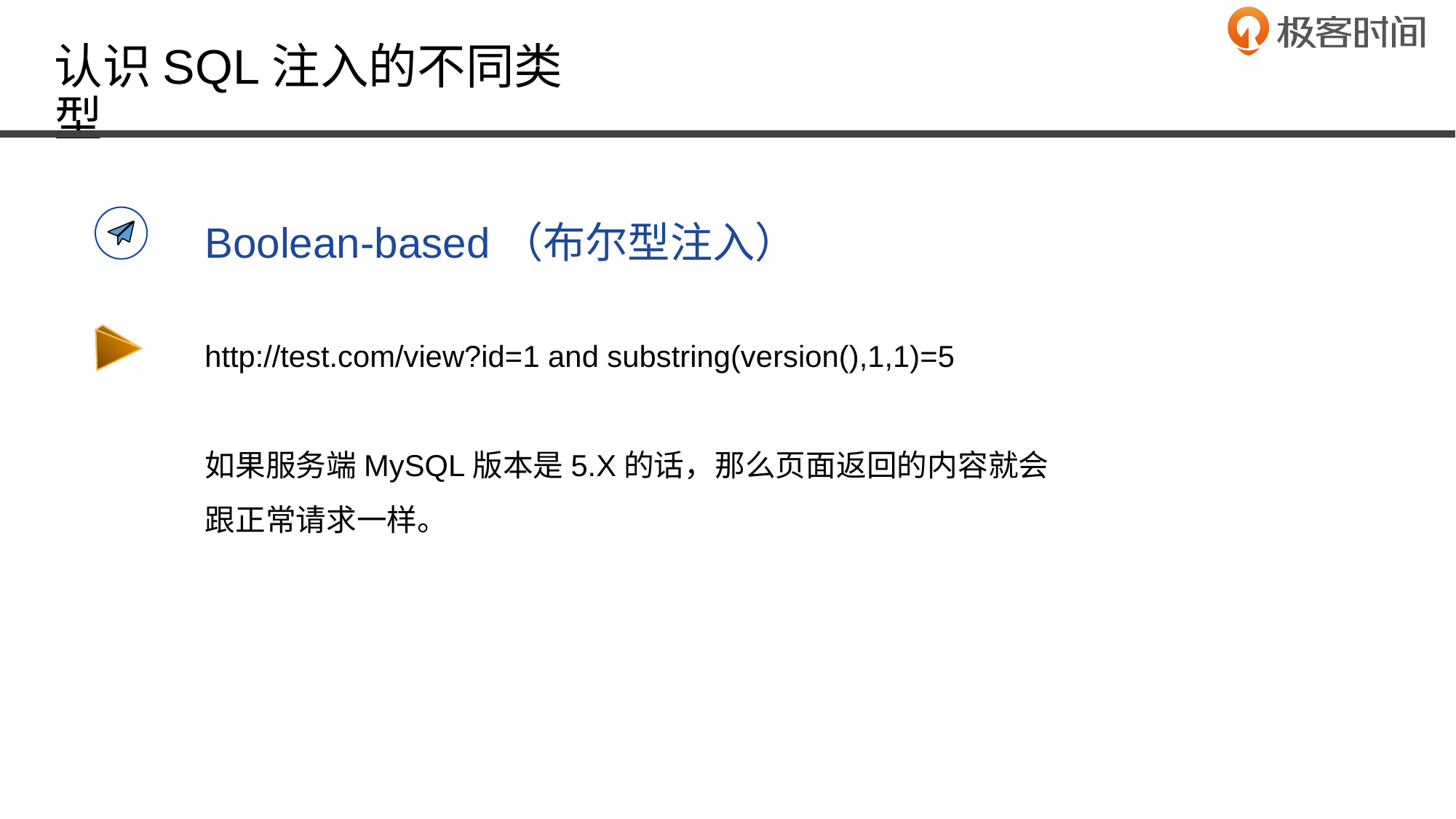

认识SQL注入的不同类型
Boolean-based（布尔型注入）

http://test.com/view?id=1 and substring(version(),1,1)=5

如果服务端MySQL版本是5.X的话，那么页面返回的内容就会跟正常请求一样。